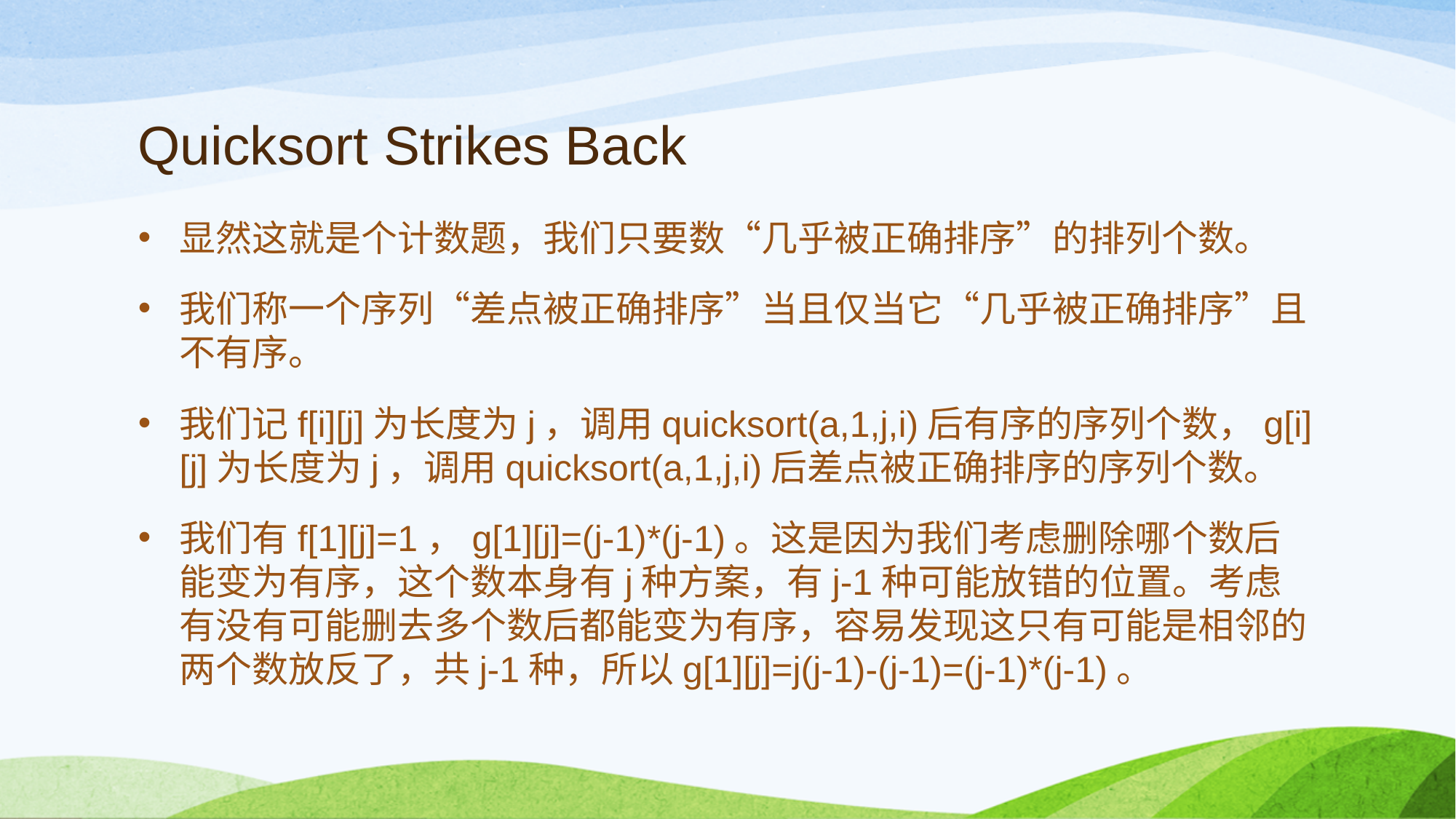

# Quicksort Strikes Back
显然这就是个计数题，我们只要数“几乎被正确排序”的排列个数。
我们称一个序列“差点被正确排序”当且仅当它“几乎被正确排序”且不有序。
我们记f[i][j]为长度为j，调用quicksort(a,1,j,i)后有序的序列个数，g[i][j]为长度为j，调用quicksort(a,1,j,i)后差点被正确排序的序列个数。
我们有f[1][j]=1，g[1][j]=(j-1)*(j-1)。这是因为我们考虑删除哪个数后能变为有序，这个数本身有j种方案，有j-1种可能放错的位置。考虑有没有可能删去多个数后都能变为有序，容易发现这只有可能是相邻的两个数放反了，共j-1种，所以g[1][j]=j(j-1)-(j-1)=(j-1)*(j-1)。